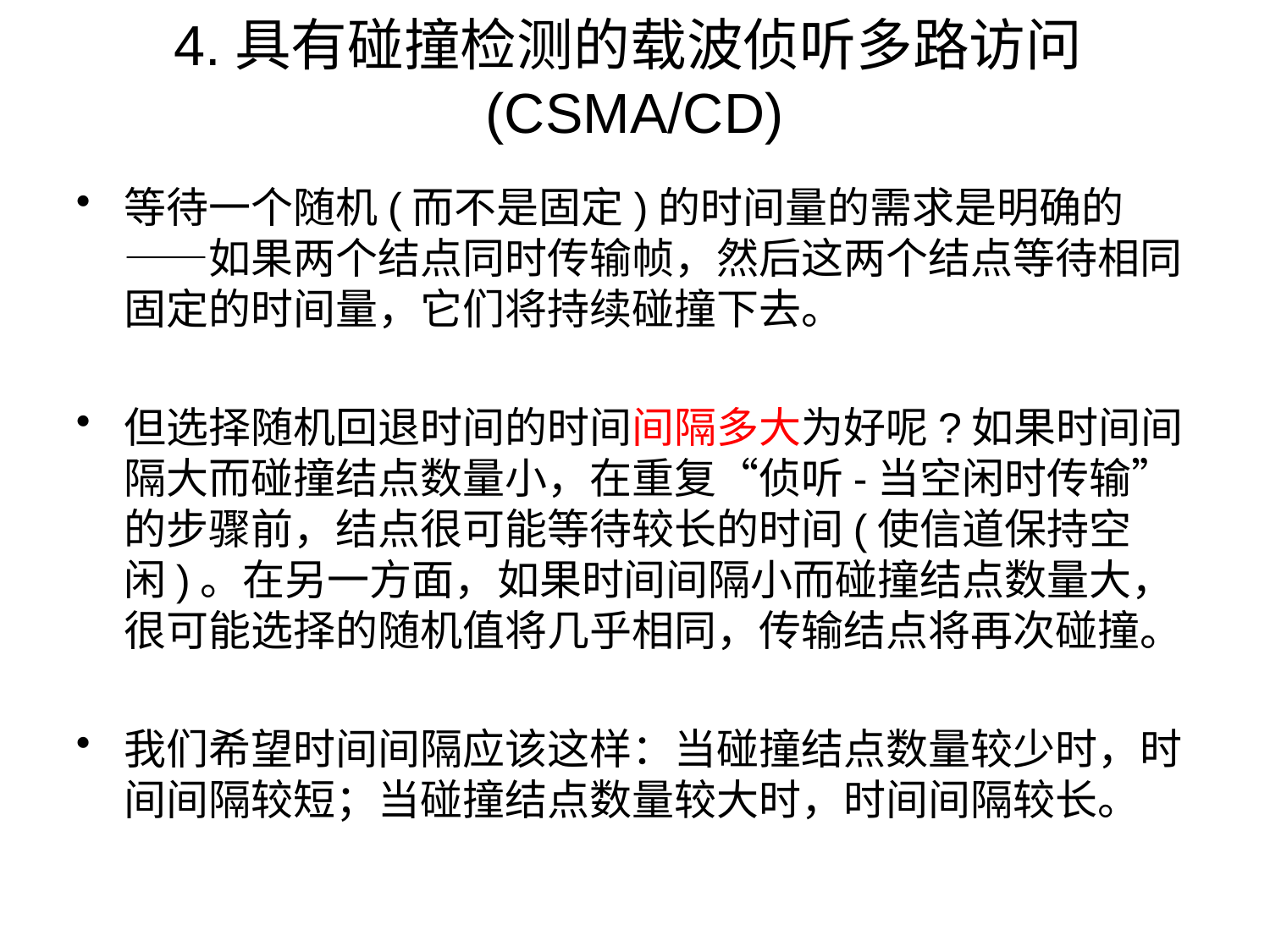

# 4.具有碰撞检测的载波侦听多路访问(CSMA/CD)
等待一个随机(而不是固定)的时间量的需求是明确的——如果两个结点同时传输帧，然后这两个结点等待相同固定的时间量，它们将持续碰撞下去。

但选择随机回退时间的时间间隔多大为好呢?如果时间间隔大而碰撞结点数量小，在重复“侦听-当空闲时传输”的步骤前，结点很可能等待较长的时间(使信道保持空闲)。在另一方面，如果时间间隔小而碰撞结点数量大，很可能选择的随机值将几乎相同，传输结点将再次碰撞。

我们希望时间间隔应该这样：当碰撞结点数量较少时，时间间隔较短；当碰撞结点数量较大时，时间间隔较长。